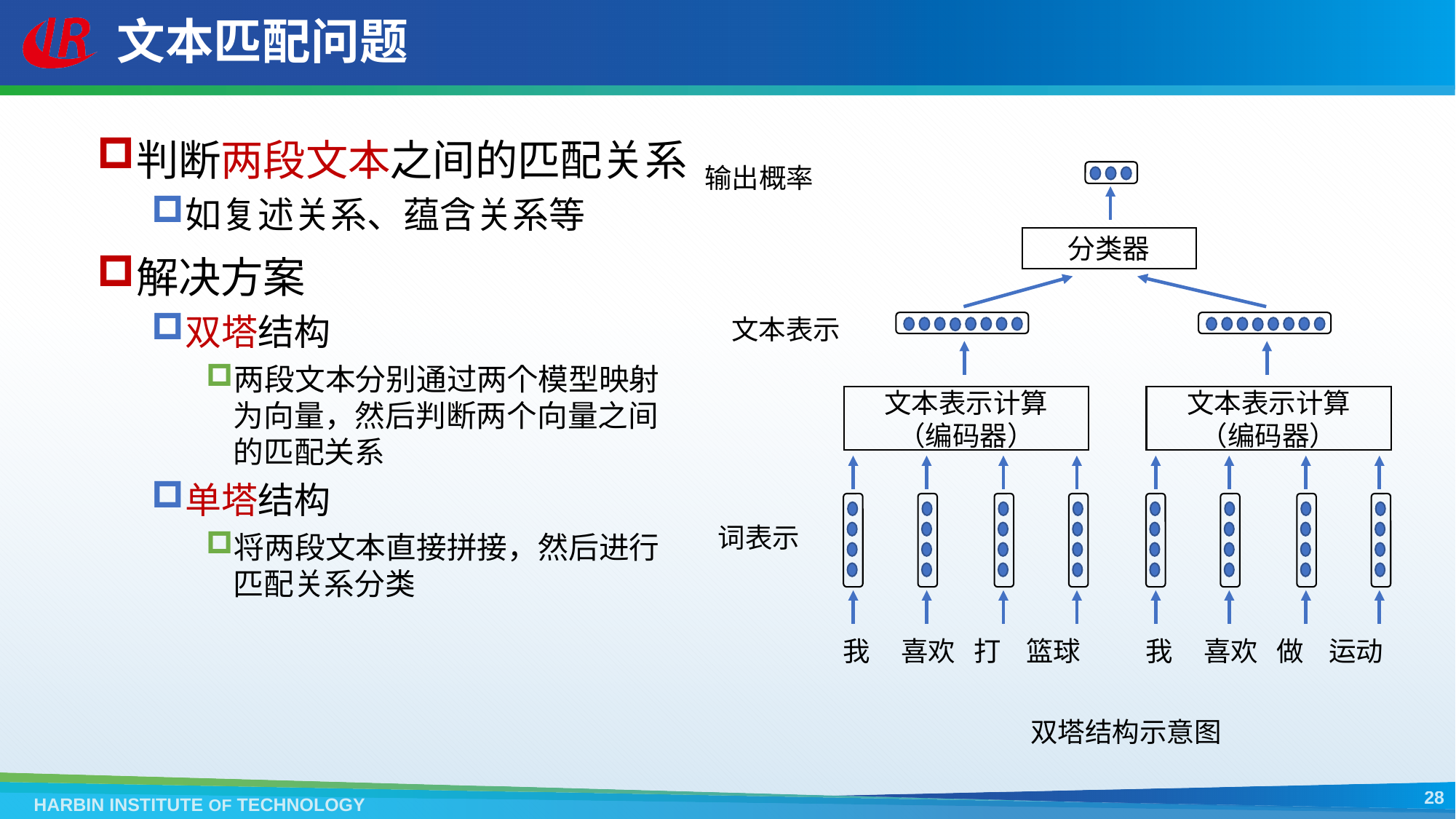

# 文本匹配问题
判断两段文本之间的匹配关系
如复述关系、蕴含关系等
解决方案
双塔结构
两段文本分别通过两个模型映射为向量，然后判断两个向量之间的匹配关系
单塔结构
将两段文本直接拼接，然后进行匹配关系分类
输出概率

分类器
文本表示

文本表示计算
（编码器）
文本表示计算
（编码器）

词表示
 我     喜欢   打    篮球
 我     喜欢   做    运动
双塔结构示意图
28
HARBIN INSTITUTE OF TECHNOLOGY